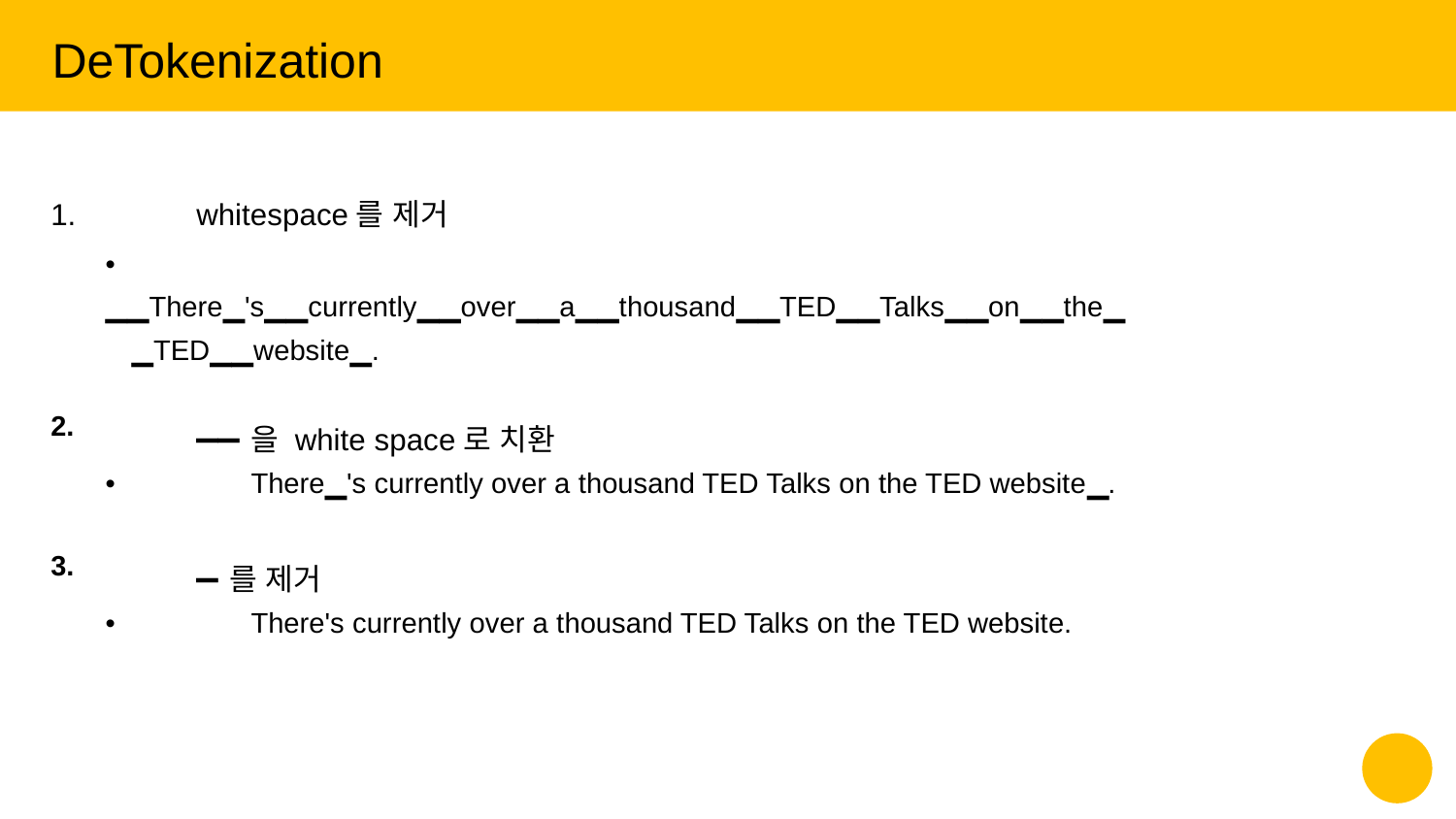

DeTokenization
1.	whitespace를 제거
•	▁▁There▁'s▁▁currently▁▁over▁▁a▁▁thousand▁▁TED▁▁Talks▁▁on▁▁the▁
▁TED▁▁website▁.

2.	▁▁을 white space로 치환
•	There▁'s currently over a thousand TED Talks on the TED website▁.

3.	▁를 제거
•	There's currently over a thousand TED Talks on the TED website.
56